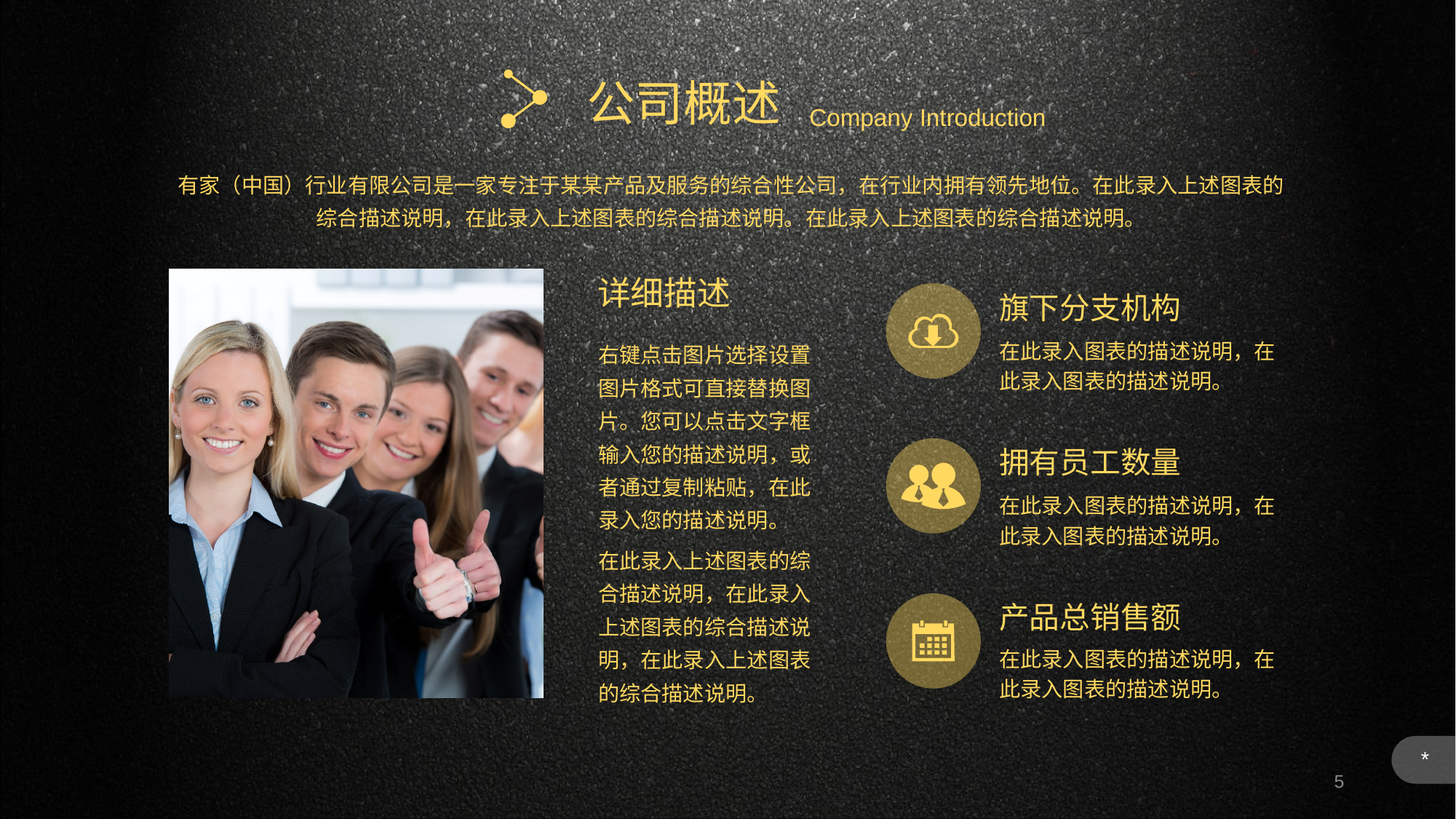

公司概述

Company Introduction
有家（中国）行业有限公司是一家专注于某某产品及服务的综合性公司，在行业内拥有领先地位。在此录入上述图表的综合描述说明，在此录入上述图表的综合描述说明。在此录入上述图表的综合描述说明。
详细描述

旗下分支机构
在此录入图表的描述说明，在此录入图表的描述说明。
右键点击图片选择设置图片格式可直接替换图片。您可以点击文字框输入您的描述说明，或者通过复制粘贴，在此录入您的描述说明。
在此录入上述图表的综合描述说明，在此录入上述图表的综合描述说明，在此录入上述图表的综合描述说明。
拥有员工数量

在此录入图表的描述说明，在此录入图表的描述说明。
产品总销售额

在此录入图表的描述说明，在此录入图表的描述说明。

*
5